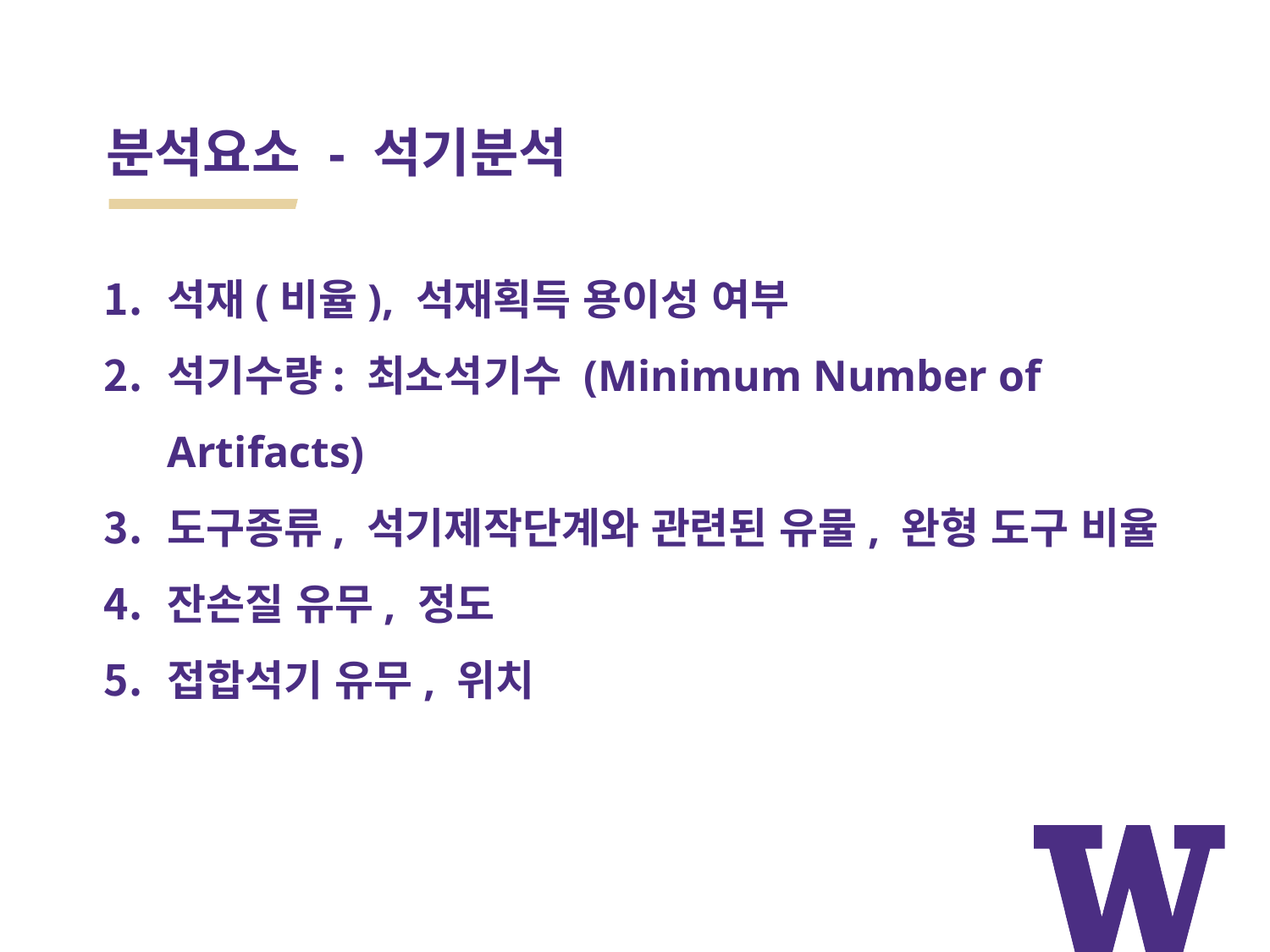

# 분석요소 - 석기분석
석재(비율), 석재획득 용이성 여부
석기수량: 최소석기수 (Minimum Number of Artifacts)
도구종류, 석기제작단계와 관련된 유물, 완형 도구 비율
잔손질 유무, 정도
접합석기 유무, 위치